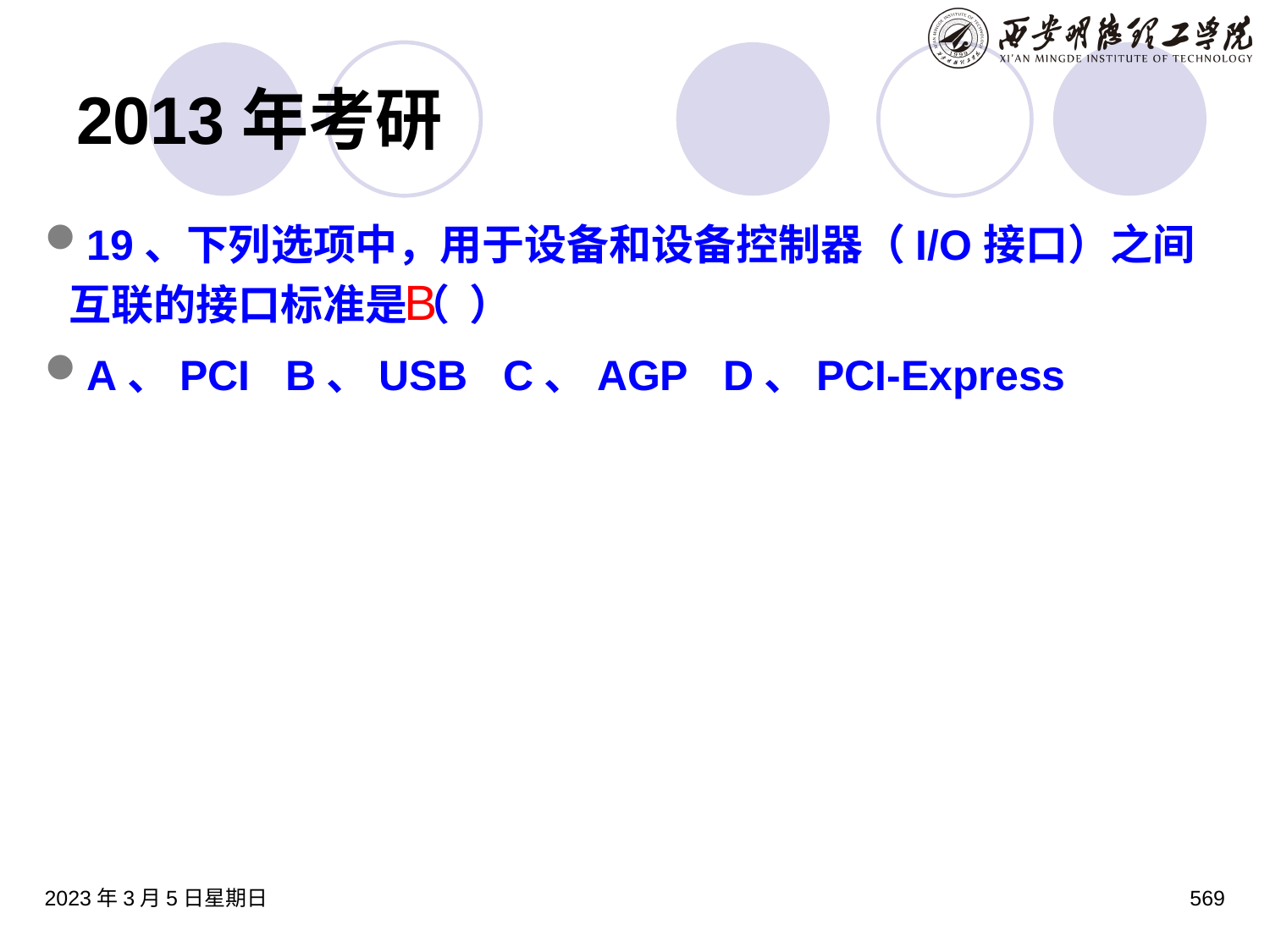

# 2013年考研
19、下列选项中，用于设备和设备控制器（I/O接口）之间互联的接口标准是（  ）
A、PCI   B、USB   C、AGP   D、PCI-Express
B
2023年3月5日星期日
569